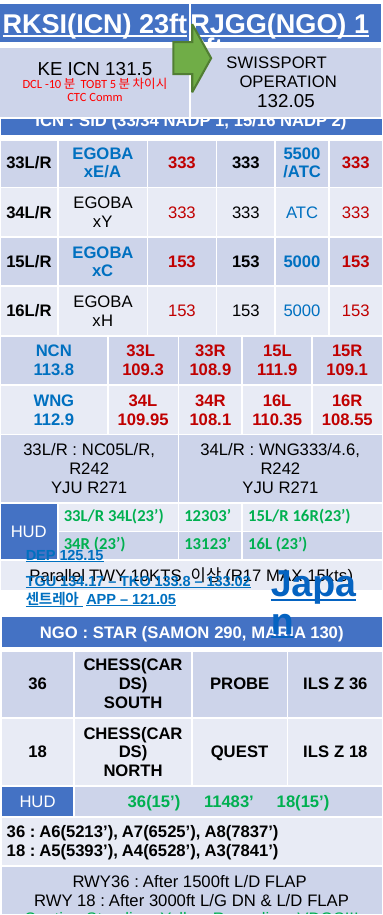

| RKSI(ICN) 23ft | RJGG(NGO) 12ft |
| --- | --- |
| KE ICN 131.5 DCL -10분 TOBT 5분 차이시 CTC Comm | SWISSPORT OPERATION 132.05 |

| ICN : SID (33/34 NADP 1, 15/16 NADP 2) |  |  |  |  |  |  |  |  |  |
| --- | --- | --- | --- | --- | --- | --- | --- | --- | --- |
| 33L/R | EGOBA xE/A |  | 333 |  | 333 |  | 5500/ATC |  | 333 |
| 34L/R | EGOBA xY |  | 333 |  | 333 |  | ATC |  | 333 |
| 15L/R | EGOBA xC |  | 153 |  | 153 |  | 5000 |  | 153 |
| 16L/R | EGOBA xH |  | 153 |  | 153 |  | 5000 |  | 153 |
| NCN 113.8 |  | 33L 109.3 |  | 33R 108.9 |  | 15L 111.9 |  | 15R 109.1 |  |
| WNG 112.9 |  | 34L 109.95 |  | 34R 108.1 |  | 16L 110.35 |  | 16R 108.55 |  |
| 33L/R : NC05L/R, R242 YJU R271 |  |  |  | 34L/R : WNG333/4.6, R242 YJU R271 |  |  |  |  |  |
| HUD | 33L/R 34L(23’) |  |  | 12303’ |  | 15L/R 16R(23’) |  |  |  |
|  | 34R (23’) |  |  | 13123’ |  | 16L (23’) |  |  |  |
| Parallel TWY 10KTS 이상(R17 MAX 15kts) |  |  |  |  |  |  |  |  |  |
DEP 125.15
TGU 134.17 – TKO 133.8 – 133.02
센트레아 APP – 121.05
Japan
| NGO : STAR (SAMON 290, MARIA 130) |  |  |  |
| --- | --- | --- | --- |
| 36 | CHESS(CARDS) SOUTH | PROBE | ILS Z 36 |
| 18 | CHESS(CARDS) NORTH | QUEST | ILS Z 18 |
| HUD | 36(15’) 11483’ 18(15’) |  |  |
| 36 : A6(5213’), A7(6525’), A8(7837’) 18 : A5(5393’), A4(6528’), A3(7841’) |  |  |  |
| RWY36 : After 1500ft L/D FLAP RWY 18 : After 3000ft L/G DN & L/D FLAP Caution Stop line, Yellow Ramp line, VDGS!!! |  |  |  |